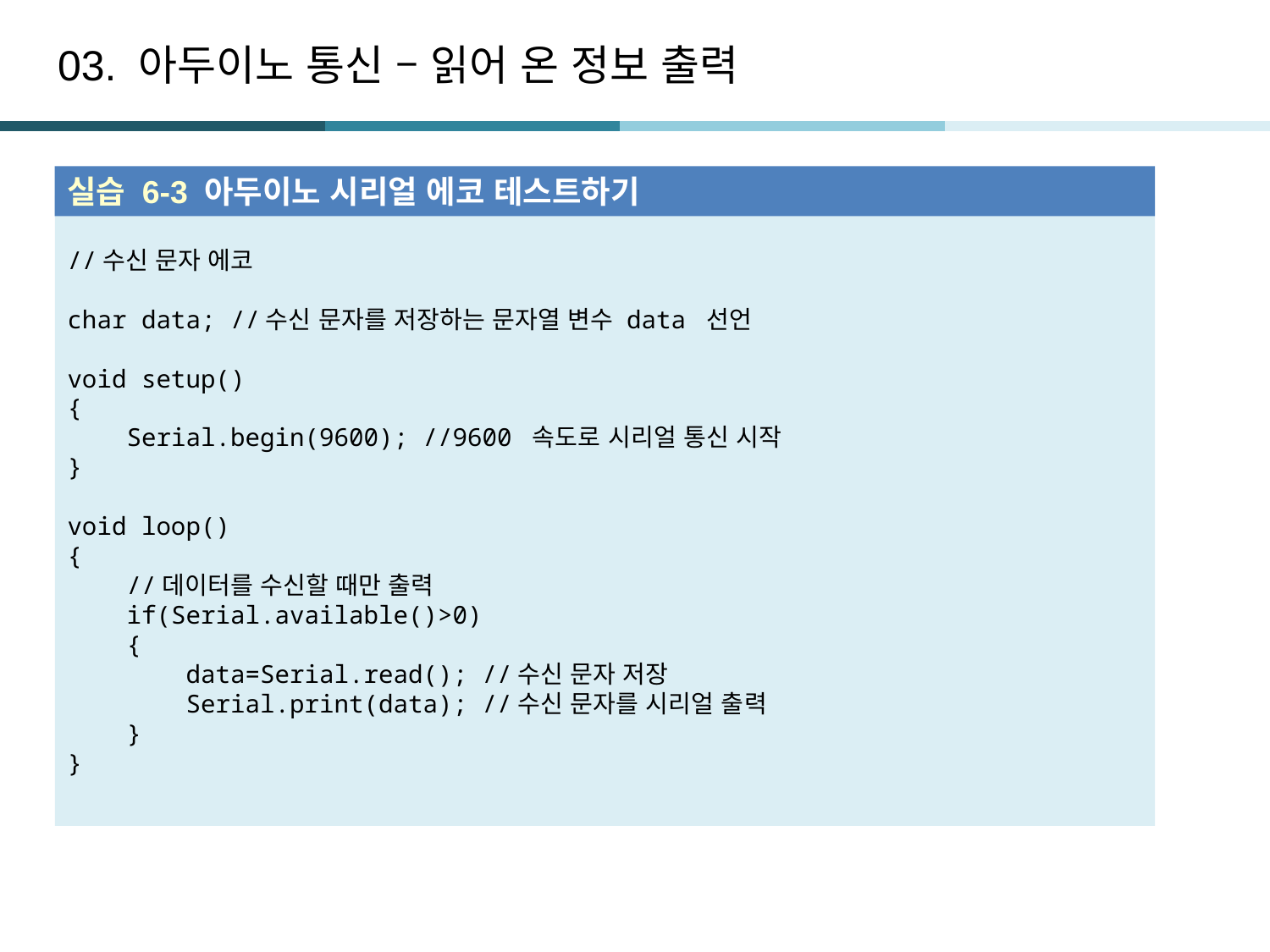

# 03. 아두이노 통신 – 읽어 온 정보 출력
실습 6-3 아두이노 시리얼 에코 테스트하기
//수신 문자 에코

char data; //수신 문자를 저장하는 문자열 변수 data 선언

void setup()
{
    Serial.begin(9600); //9600 속도로 시리얼 통신 시작
}

void loop()
{
    //데이터를 수신할 때만 출력
    if(Serial.available()>0)
    {
        data=Serial.read(); //수신 문자 저장
        Serial.print(data); //수신 문자를 시리얼 출력
    }
}